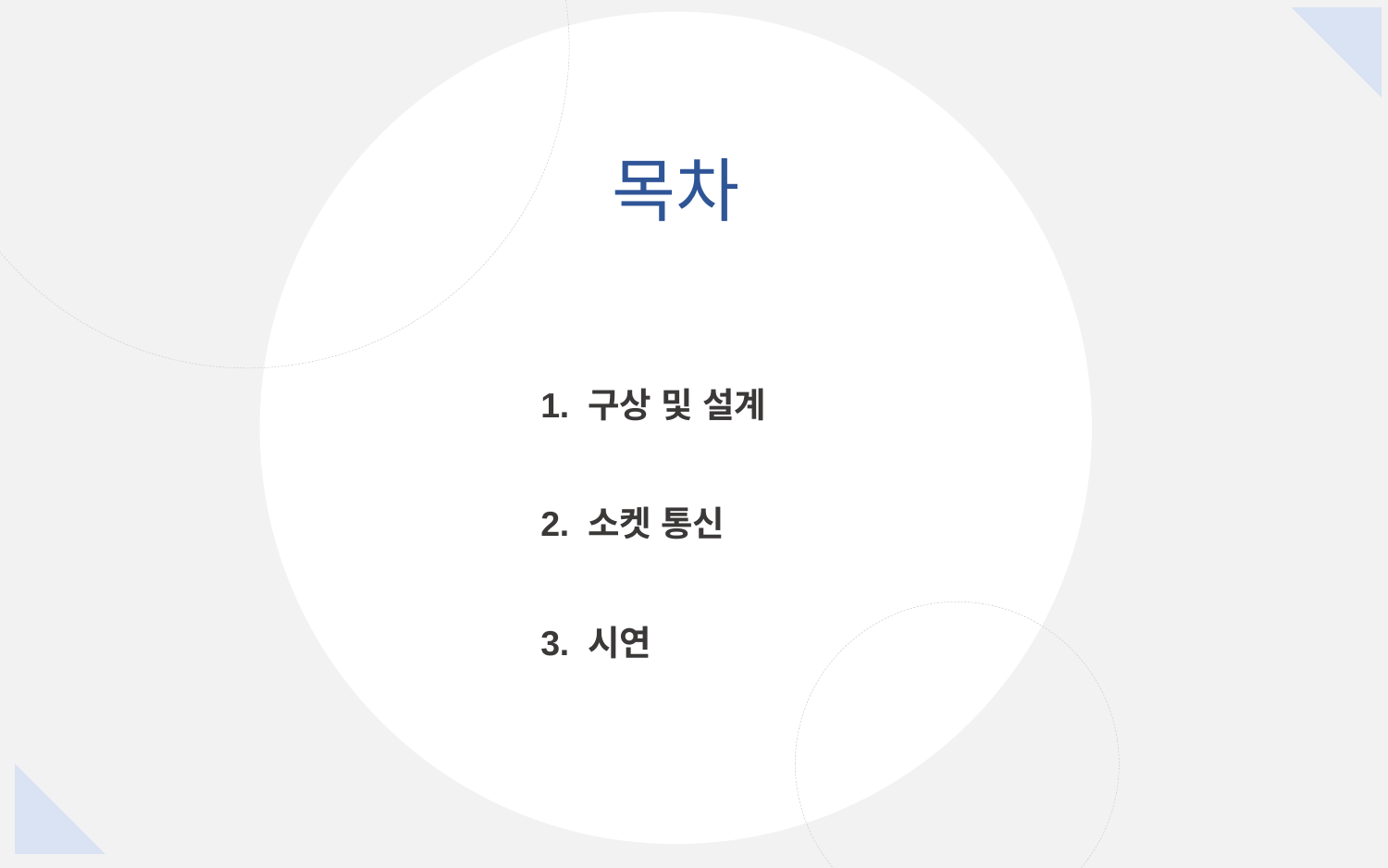

# 목차
1. 구상 및 설계
2. 소켓 통신
3. 시연